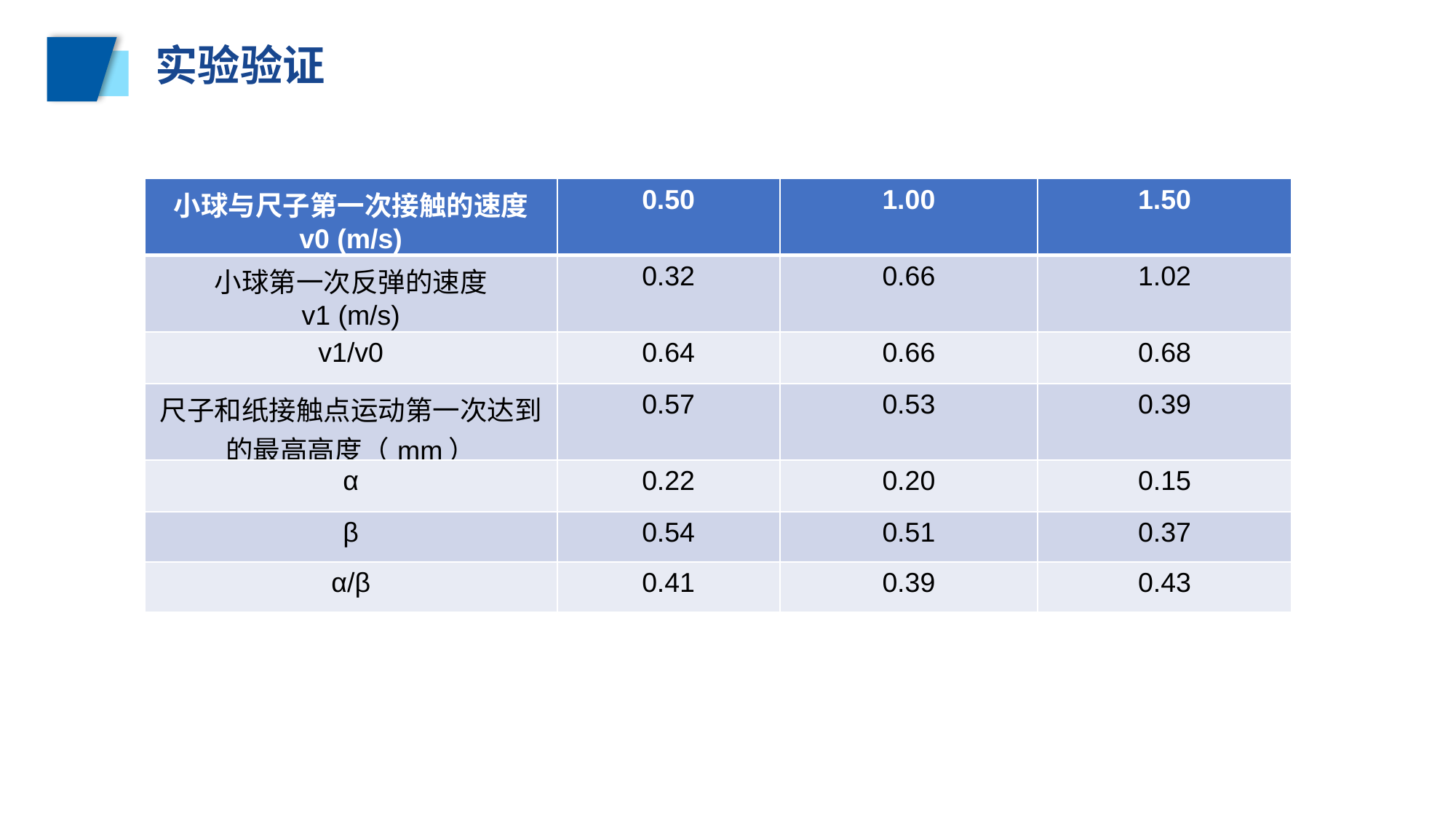

实验验证
| 小球与尺子第一次接触的速度 v0 (m/s) | 0.50 | 1.00 | 1.50 |
| --- | --- | --- | --- |
| 小球第一次反弹的速度 v1 (m/s) | 0.32 | 0.66 | 1.02 |
| v1/v0 | 0.64 | 0.66 | 0.68 |
| 尺子和纸接触点运动第一次达到的最高高度（mm） | 0.57 | 0.53 | 0.39 |
| α | 0.22 | 0.20 | 0.15 |
| β | 0.54 | 0.51 | 0.37 |
| α/β | 0.41 | 0.39 | 0.43 |